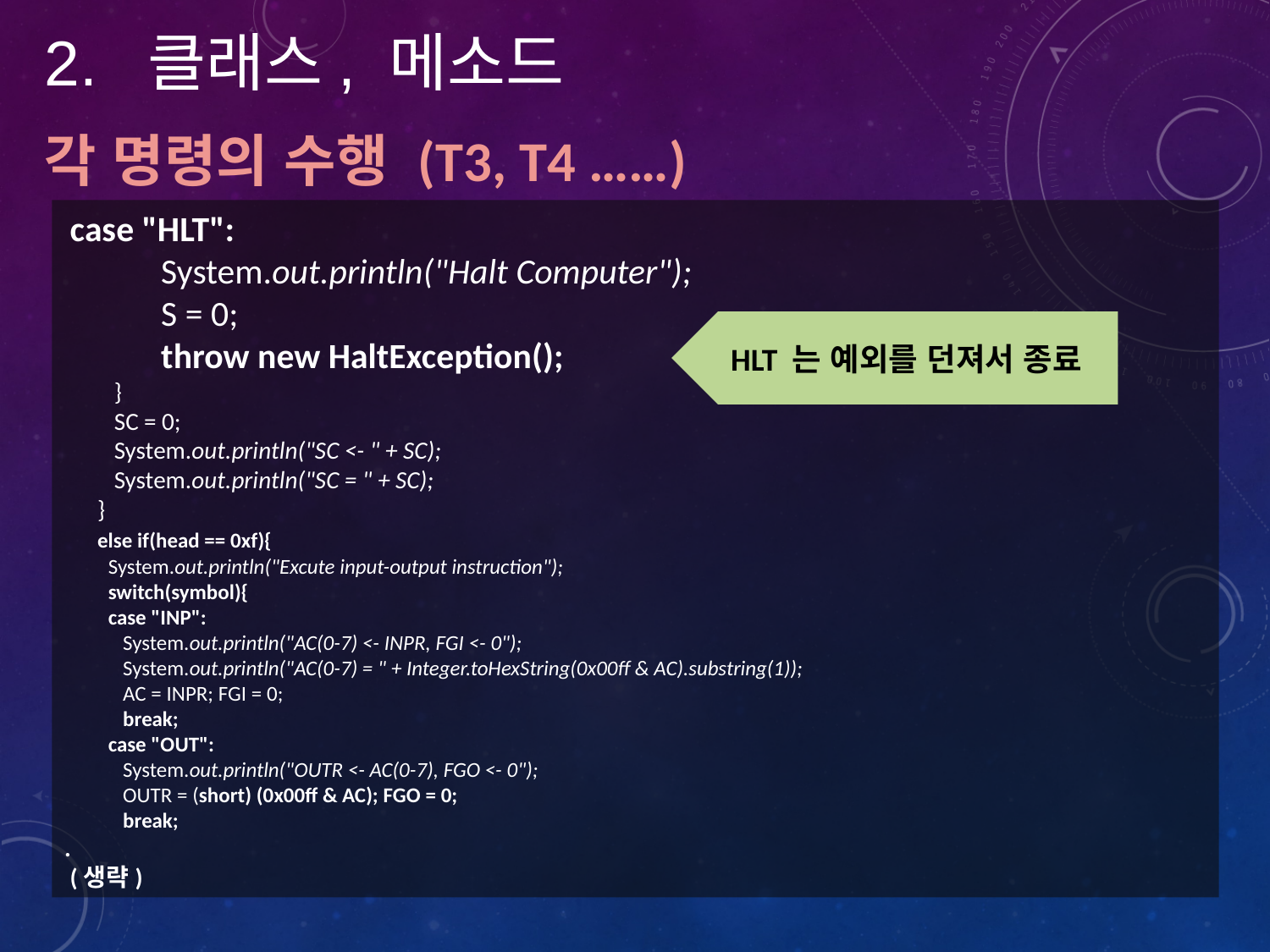

클래스, 메소드
각 명령의 수행 (T3, T4 ……)
 case "HLT":
            System.out.println("Halt Computer");
            S = 0;
            throw new HaltException();
         }
         SC = 0;
         System.out.println("SC <- " + SC);
         System.out.println("SC = " + SC);
      }
      else if(head == 0xf){
         System.out.println("Excute input-output instruction");
         switch(symbol){
         case "INP":
            System.out.println("AC(0-7) <- INPR, FGI <- 0");
            System.out.println("AC(0-7) = " + Integer.toHexString(0x00ff & AC).substring(1));
            AC = INPR; FGI = 0;
            break;
         case "OUT":
            System.out.println("OUTR <- AC(0-7), FGO <- 0");
            OUTR = (short) (0x00ff & AC); FGO = 0;
            break;
.
 (생략)
HLT 는 예외를 던져서 종료